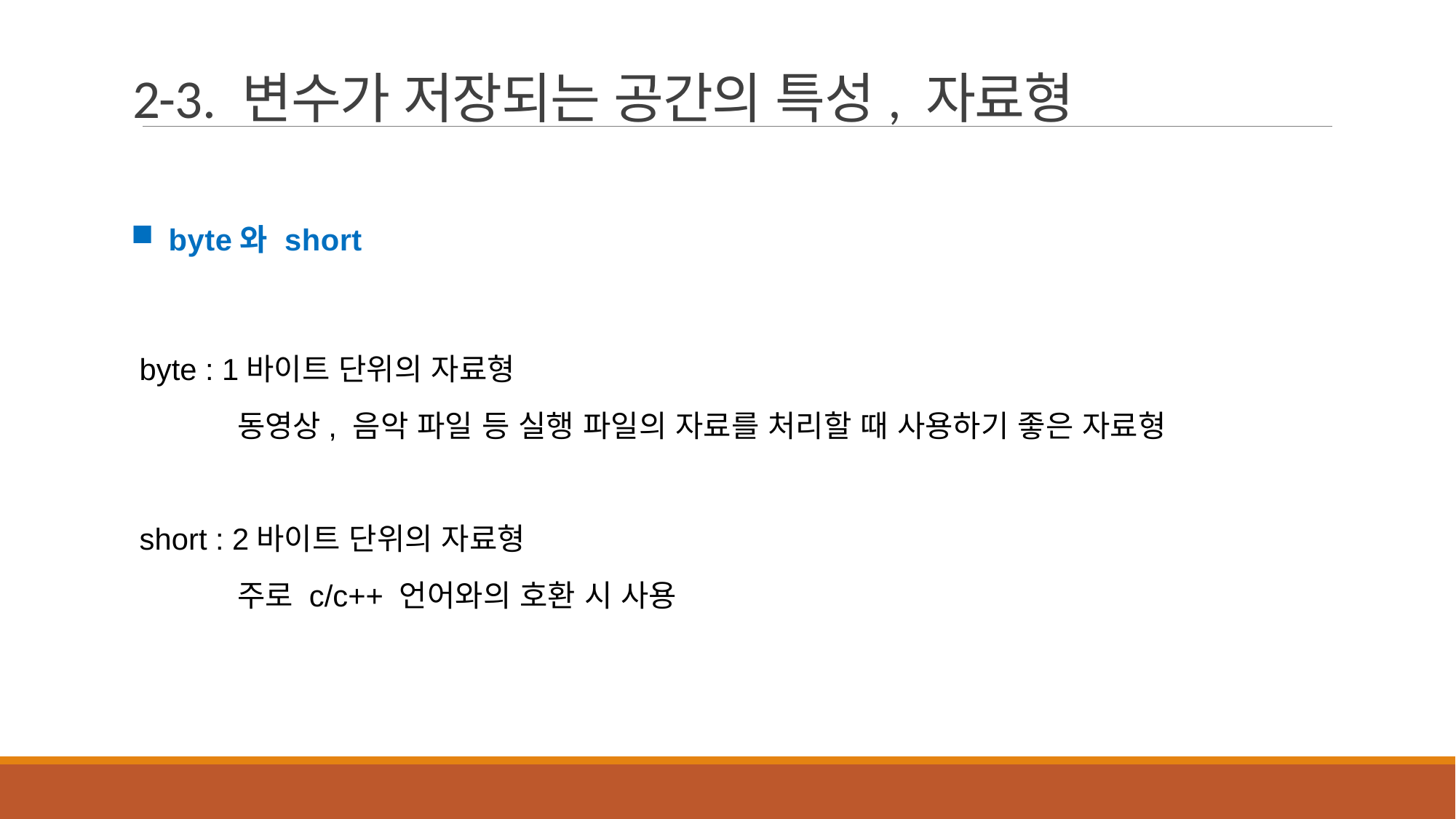

2-3. 변수가 저장되는 공간의 특성, 자료형
byte와 short

 byte : 1바이트 단위의 자료형
	       동영상, 음악 파일 등 실행 파일의 자료를 처리할 때 사용하기 좋은 자료형

 short : 2바이트 단위의 자료형
	       주로 c/c++ 언어와의 호환 시 사용